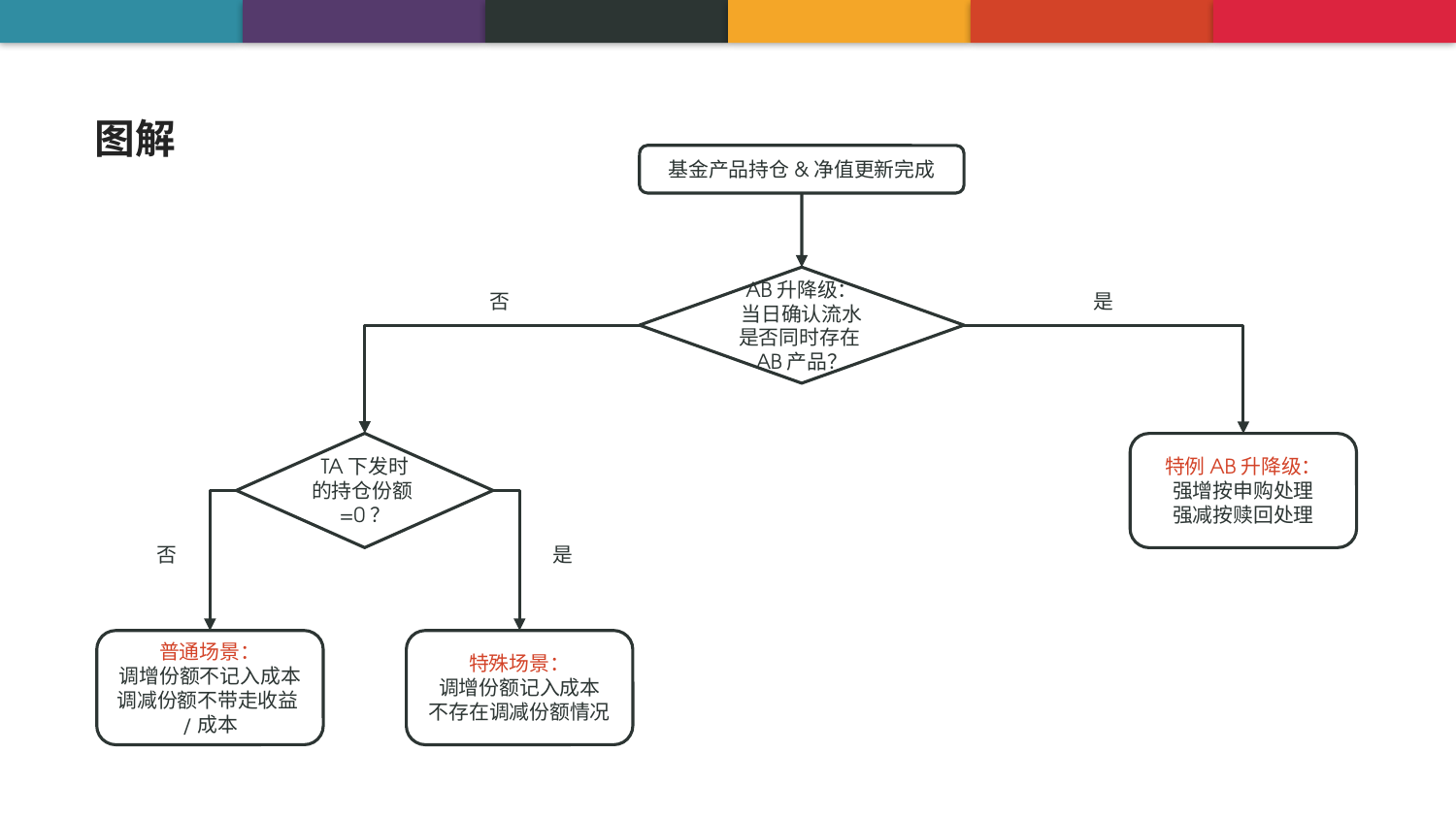

图解
基金产品持仓&净值更新完成
AB升降级：
当日确认流水是否同时存在AB产品？
否
是
TA下发时的持仓份额=0？
特例AB升降级：
强增按申购处理
强减按赎回处理
否
是
普通场景：
调增份额不记入成本
调减份额不带走收益/成本
特殊场景：
调增份额记入成本
不存在调减份额情况